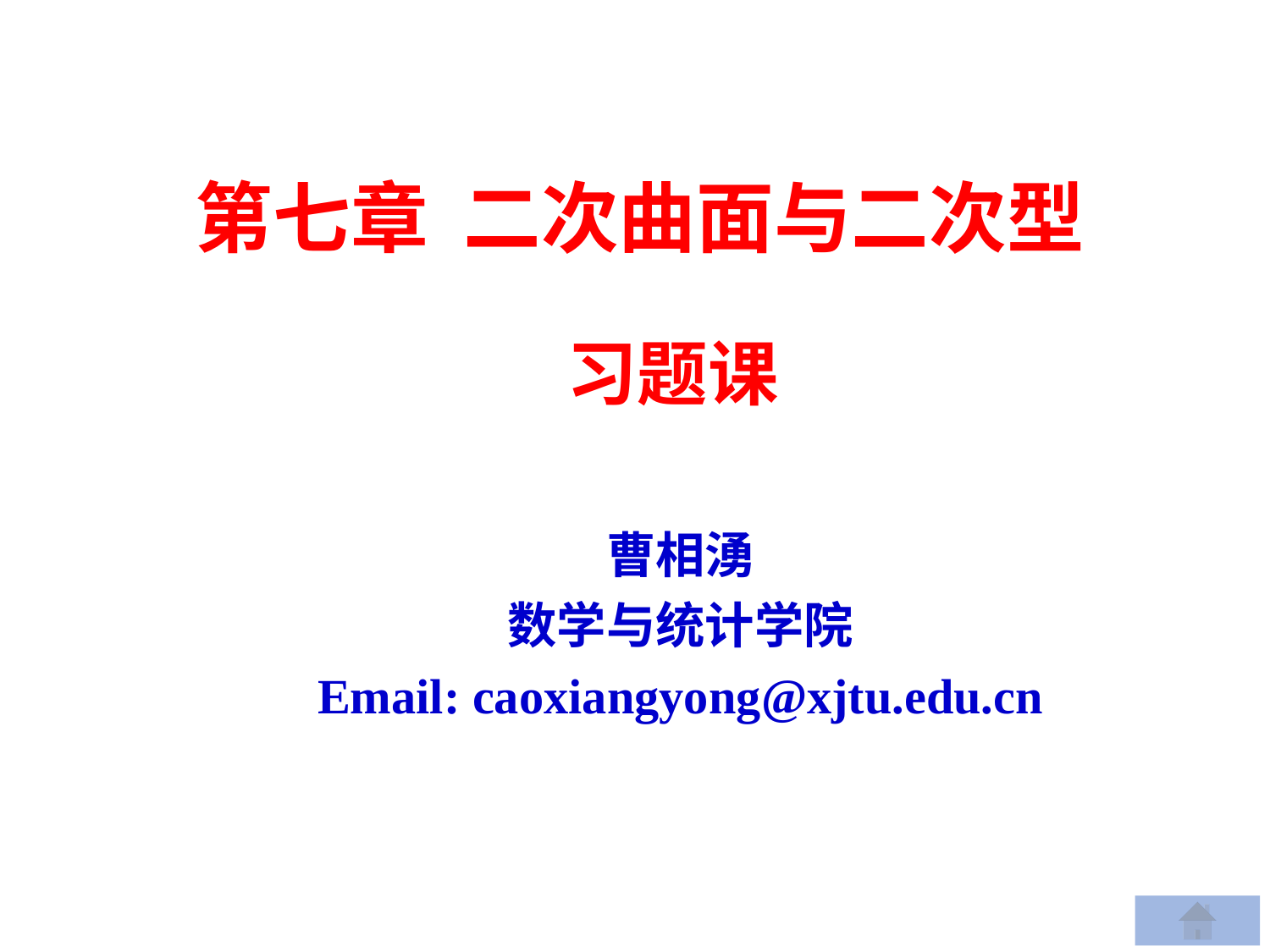

第七章  二次曲面与二次型

    习题课
曹相湧
数学与统计学院
Email: caoxiangyong@xjtu.edu.cn